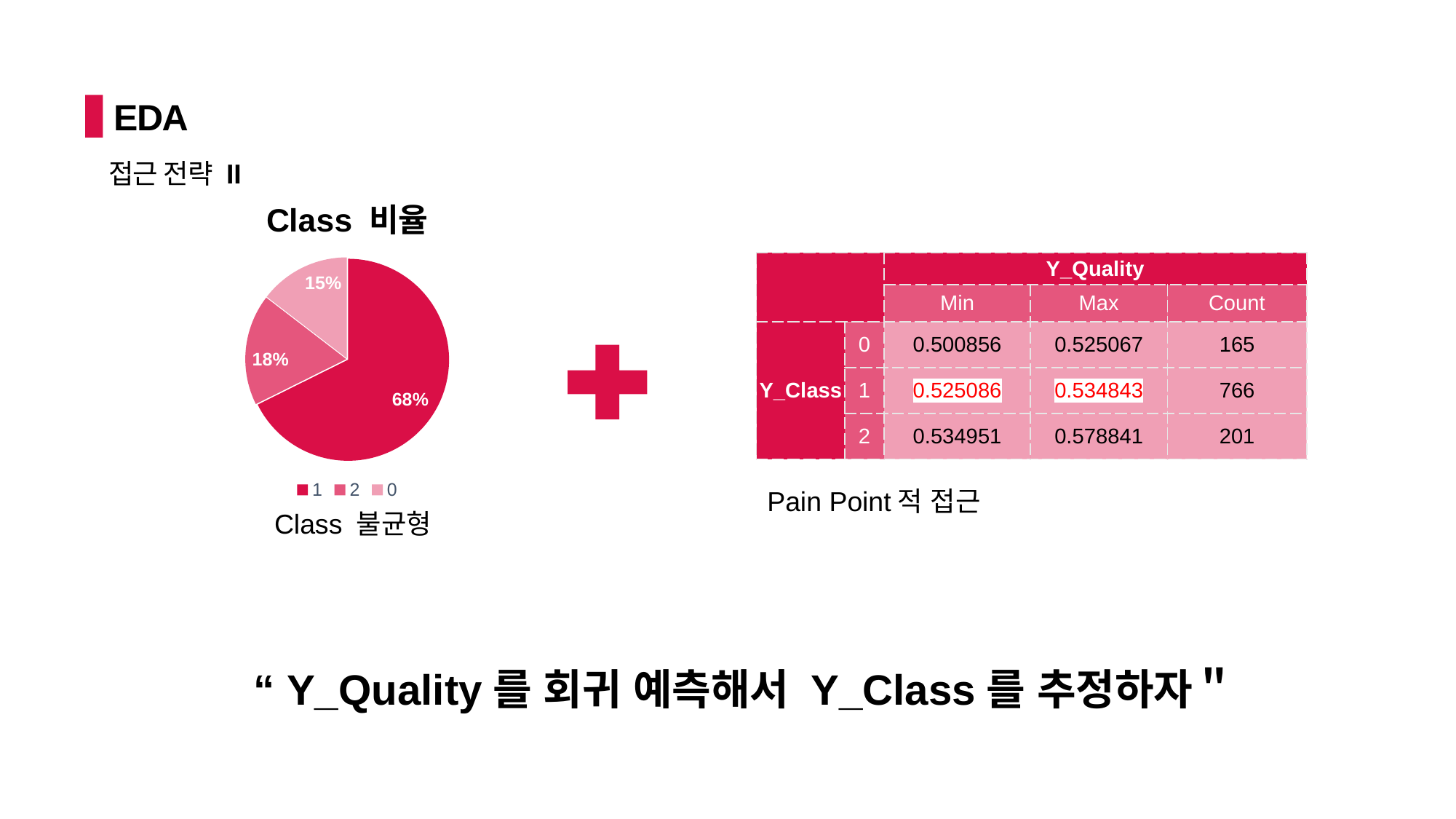

EDA

접근 전략 II

### Chart: Class 비율

| Category | Class 비율 |
|---|---|
| 1 | 766.0 |
| 2 | 201.0 |
| 0 | 165.0 |
|  | None |
|  |  | Y\_Quality |  |  |
| --- | --- | --- | --- | --- |
|  |  | Min | Max | Count |
| Y\_Class | 0 | 0.500856 | 0.525067 | 165 |
|  | 1 | 0.525086 | 0.534843 | 766 |
|  | 2 | 0.534951 | 0.578841 | 201 |

Pain Point적 접근
Class 불균형

“ Y_Quality를 회귀 예측해서 Y_Class를 추정하자＂